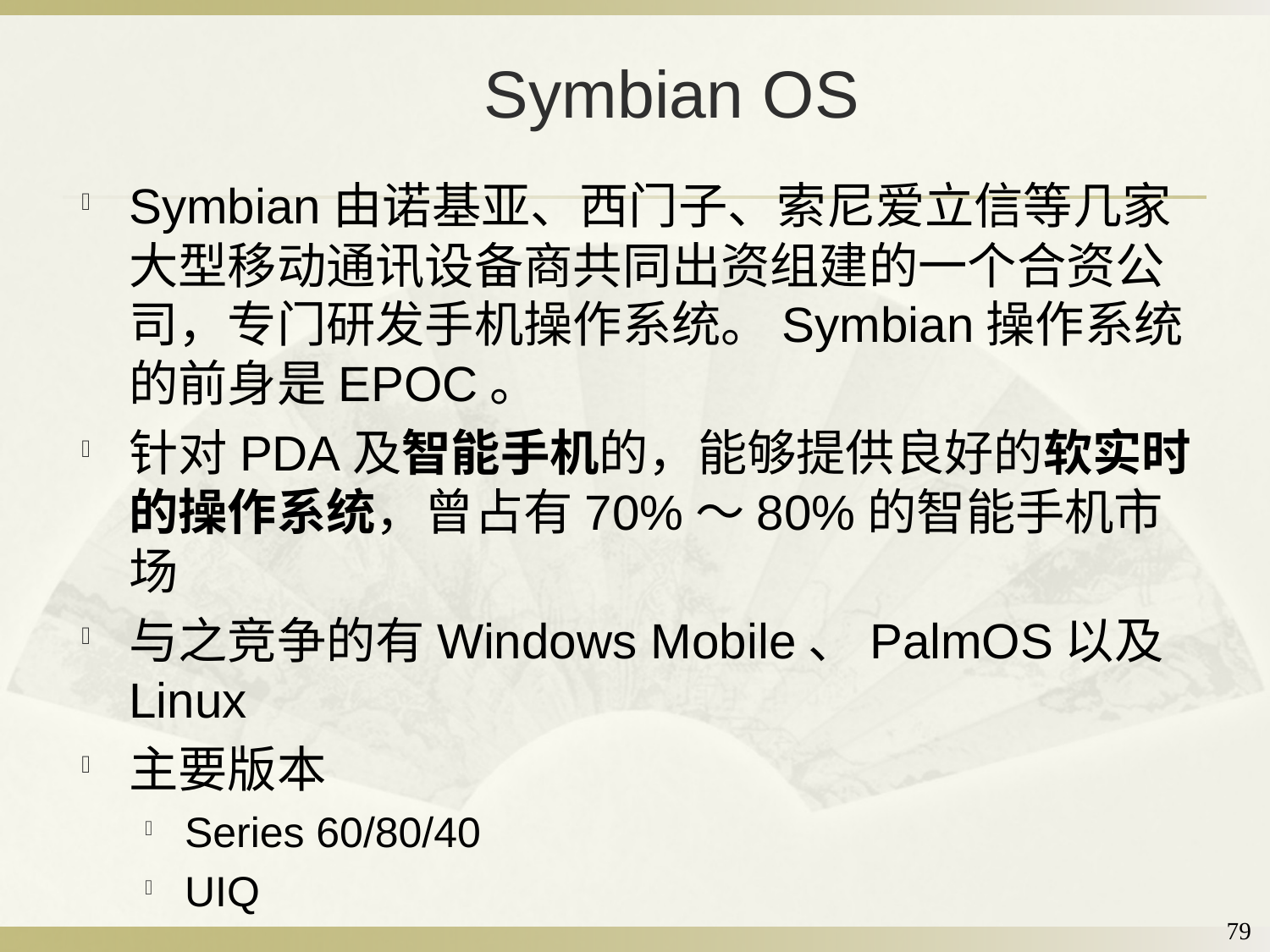

# Symbian OS
Symbian由诺基亚、西门子、索尼爱立信等几家大型移动通讯设备商共同出资组建的一个合资公司，专门研发手机操作系统。Symbian操作系统的前身是EPOC。
针对PDA及智能手机的，能够提供良好的软实时的操作系统，曾占有70%～80%的智能手机市场
与之竞争的有Windows Mobile、PalmOS以及Linux
主要版本
Series 60/80/40
UIQ